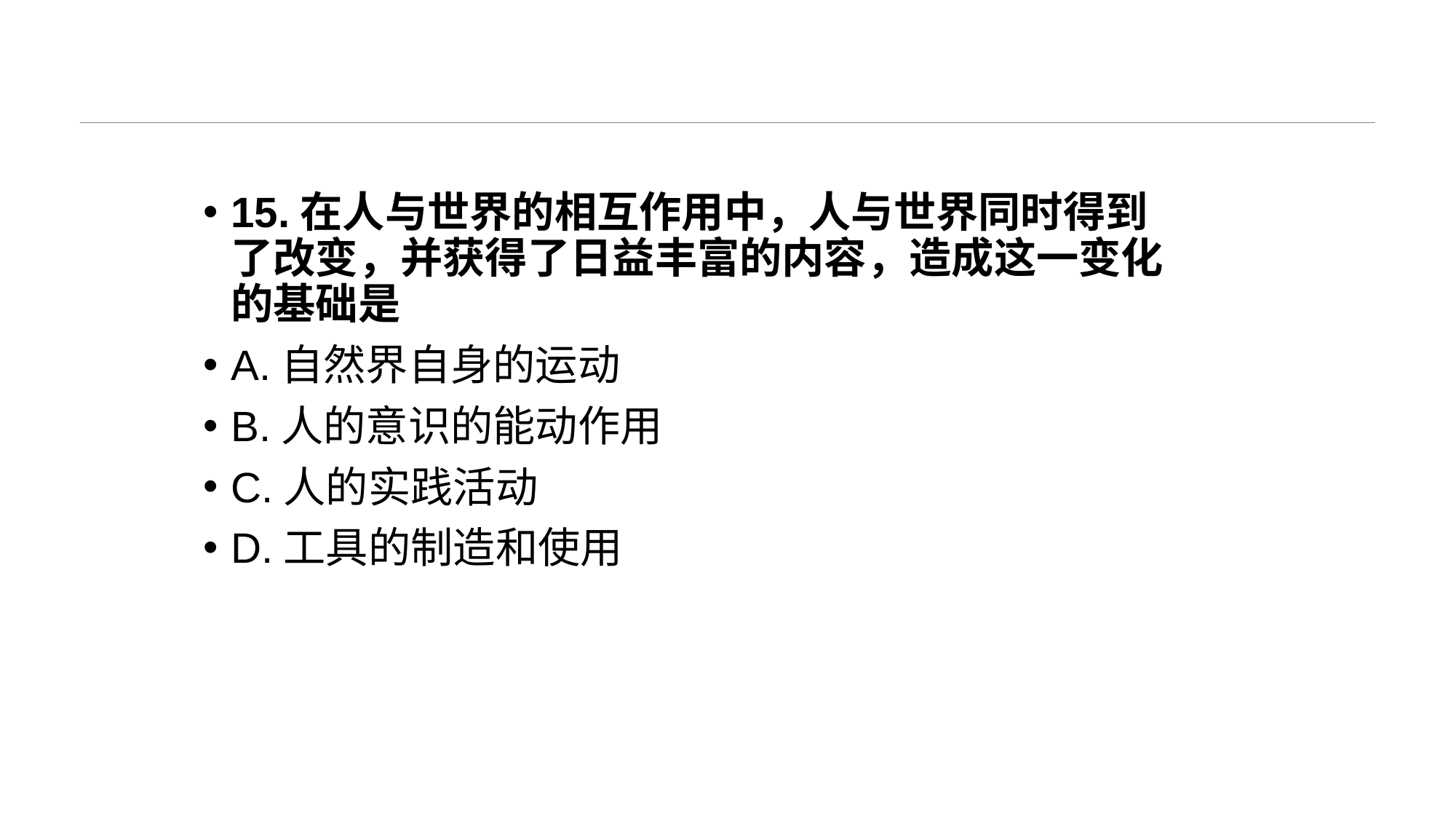

#
15.在人与世界的相互作用中，人与世界同时得到了改变，并获得了日益丰富的内容，造成这一变化的基础是
A.自然界自身的运动
B.人的意识的能动作用
C.人的实践活动
D.工具的制造和使用